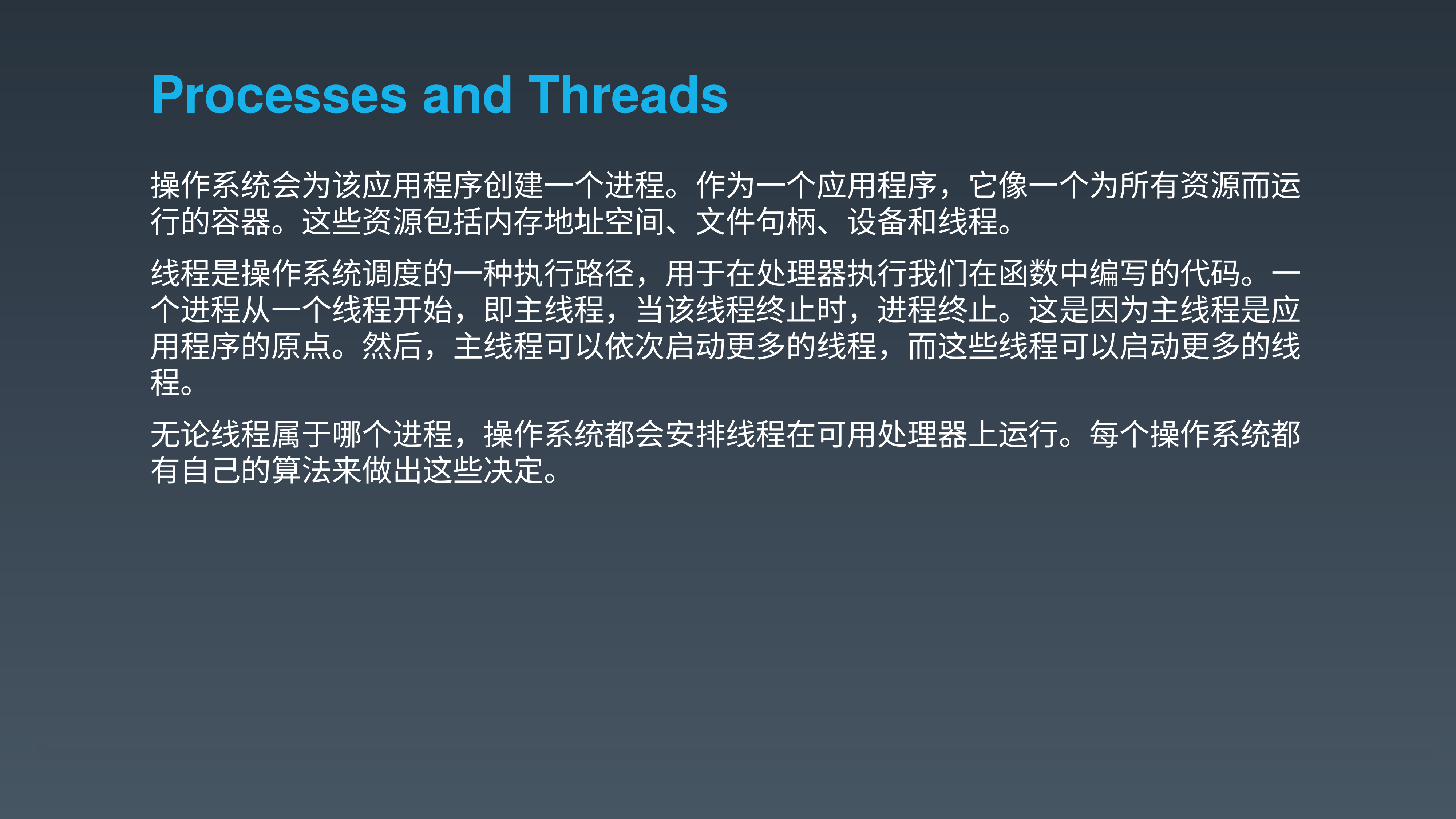

# Processes and Threads
操作系统会为该应用程序创建一个进程。作为一个应用程序，它像一个为所有资源而运行的容器。这些资源包括内存地址空间、文件句柄、设备和线程。
线程是操作系统调度的一种执行路径，用于在处理器执行我们在函数中编写的代码。一个进程从一个线程开始，即主线程，当该线程终止时，进程终止。这是因为主线程是应用程序的原点。然后，主线程可以依次启动更多的线程，而这些线程可以启动更多的线程。
无论线程属于哪个进程，操作系统都会安排线程在可用处理器上运行。每个操作系统都有自己的算法来做出这些决定。